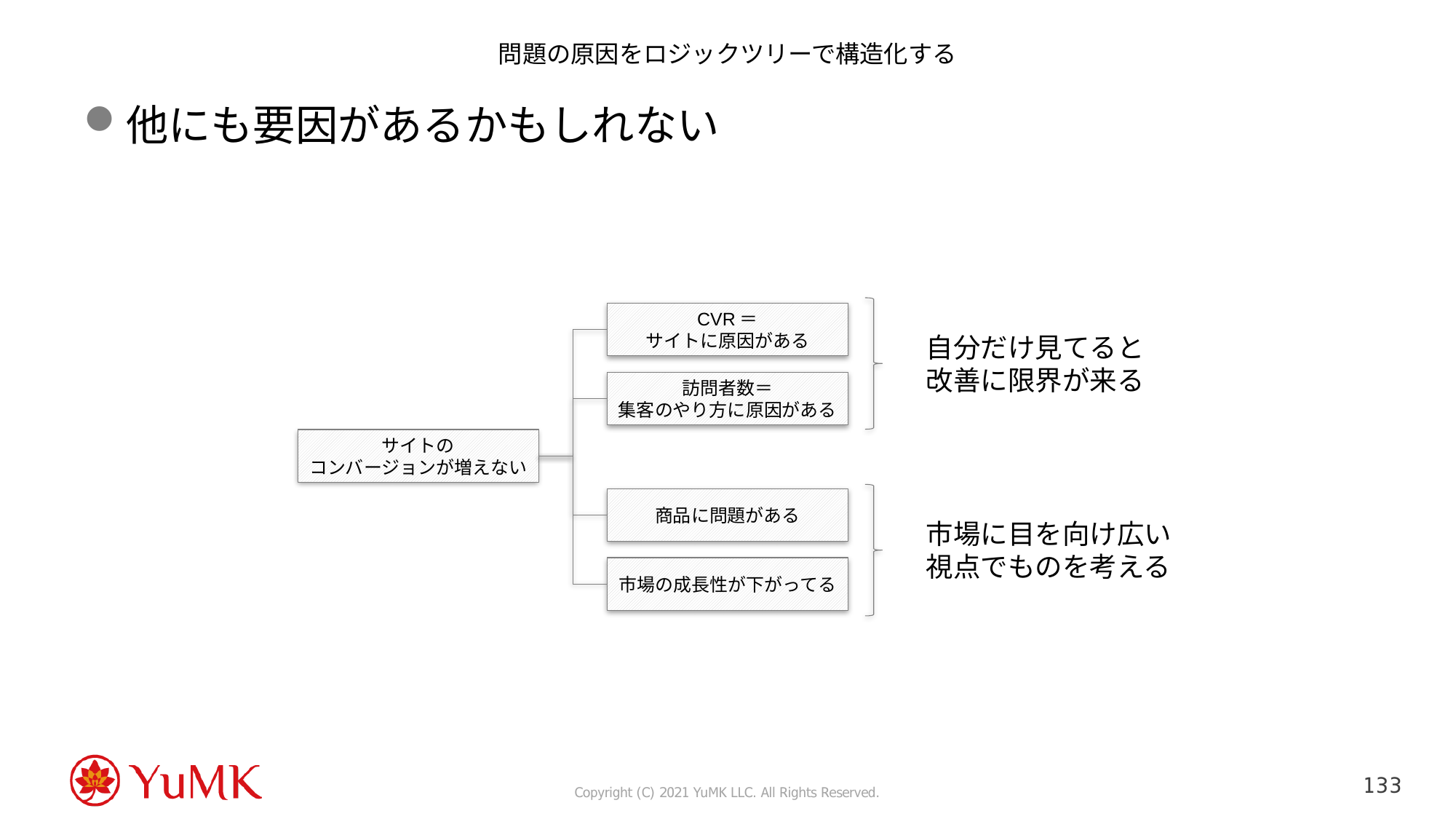

# 問題の原因をロジックツリーで構造化する
他にも要因があるかもしれない

CVR＝
サイトに原因がある
自分だけ見てると
改善に限界が来る
訪問者数＝
集客のやり方に原因がある
サイトの
コンバージョンが増えない

商品に問題がある
市場に目を向け広い視点でものを考える
市場の成長性が下がってる
133